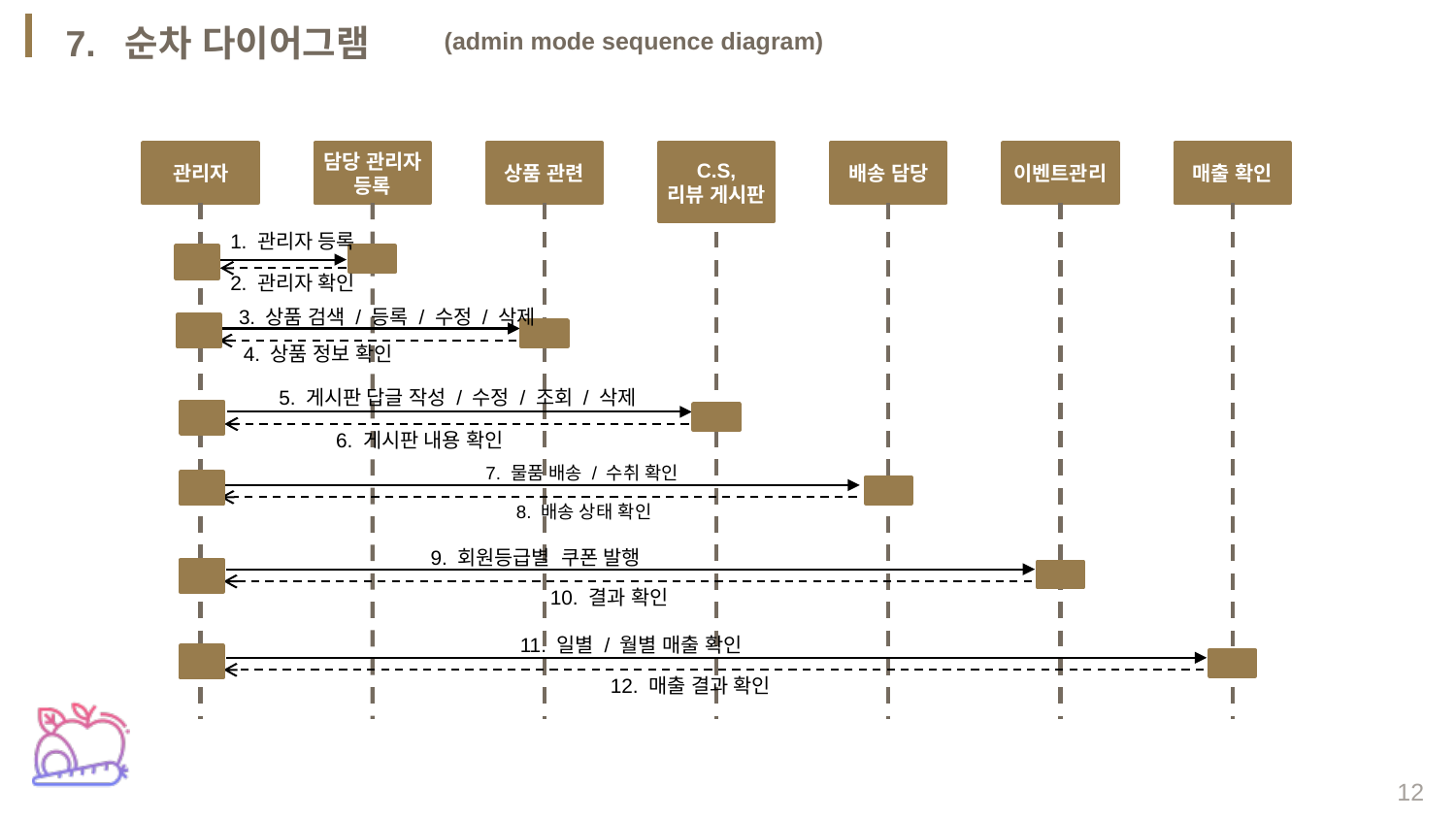

7.  순차 다이어그램
(admin mode sequence diagram)
C.S,
리뷰 게시판
관리자
담당 관리자
등록
상품 관련
배송 담당
이벤트관리
매출 확인
1. 관리자 등록

2. 관리자 확인
3. 상품 검색 / 등록 / 수정 / 삭제

4. 상품 정보 확인
5. 게시판 답글 작성 / 수정 / 조회 / 삭제

6. 게시판 내용 확인
7. 물품 배송 / 수취 확인

8. 배송 상태 확인
9. 회원등급별  쿠폰 발행

10. 결과 확인
11. 일별 / 월별 매출 확인

12. 매출 결과 확인

12